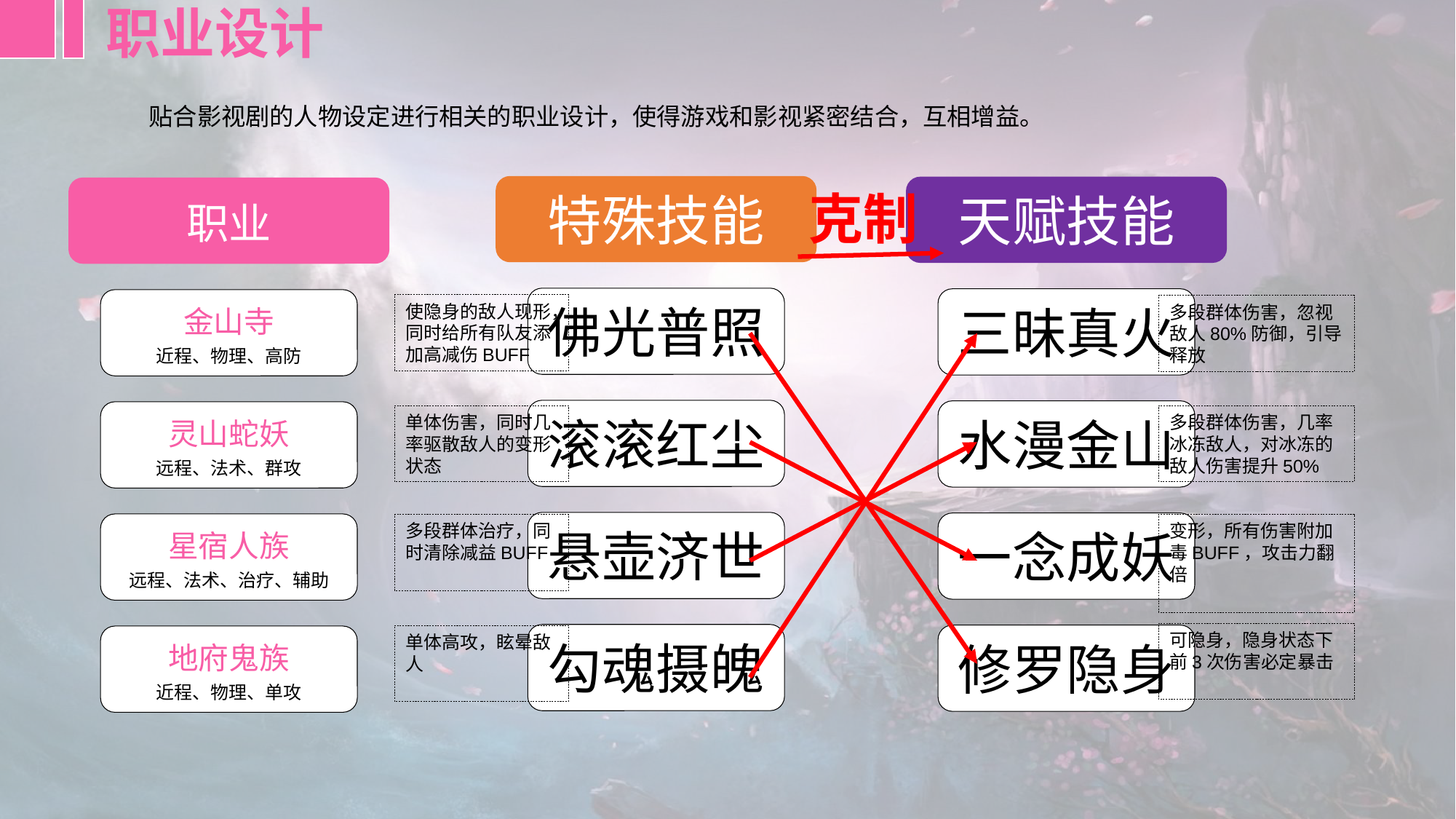

职业设计

贴合影视剧的人物设定进行相关的职业设计，使得游戏和影视紧密结合，互相增益。
特殊技能
佛光普照
勾魂摄魄
滚滚红尘
悬壶济世
三昧真火
修罗隐身
水漫金山
一念成妖
天赋技能
金山寺
近程、物理、高防
地府鬼族
近程、物理、单攻
灵山蛇妖
远程、法术、群攻
星宿人族
远程、法术、治疗、辅助
职业
克制
使隐身的敌人现形，同时给所有队友添加高减伤BUFF
多段群体伤害，忽视敌人80%防御，引导释放
单体伤害，同时几率驱散敌人的变形状态
多段群体伤害，几率冰冻敌人，对冰冻的敌人伤害提升50%
多段群体治疗，同时清除减益BUFF

变形，所有伤害附加毒BUFF，攻击力翻倍

可隐身，隐身状态下前3次伤害必定暴击

单体高攻，眩晕敌人